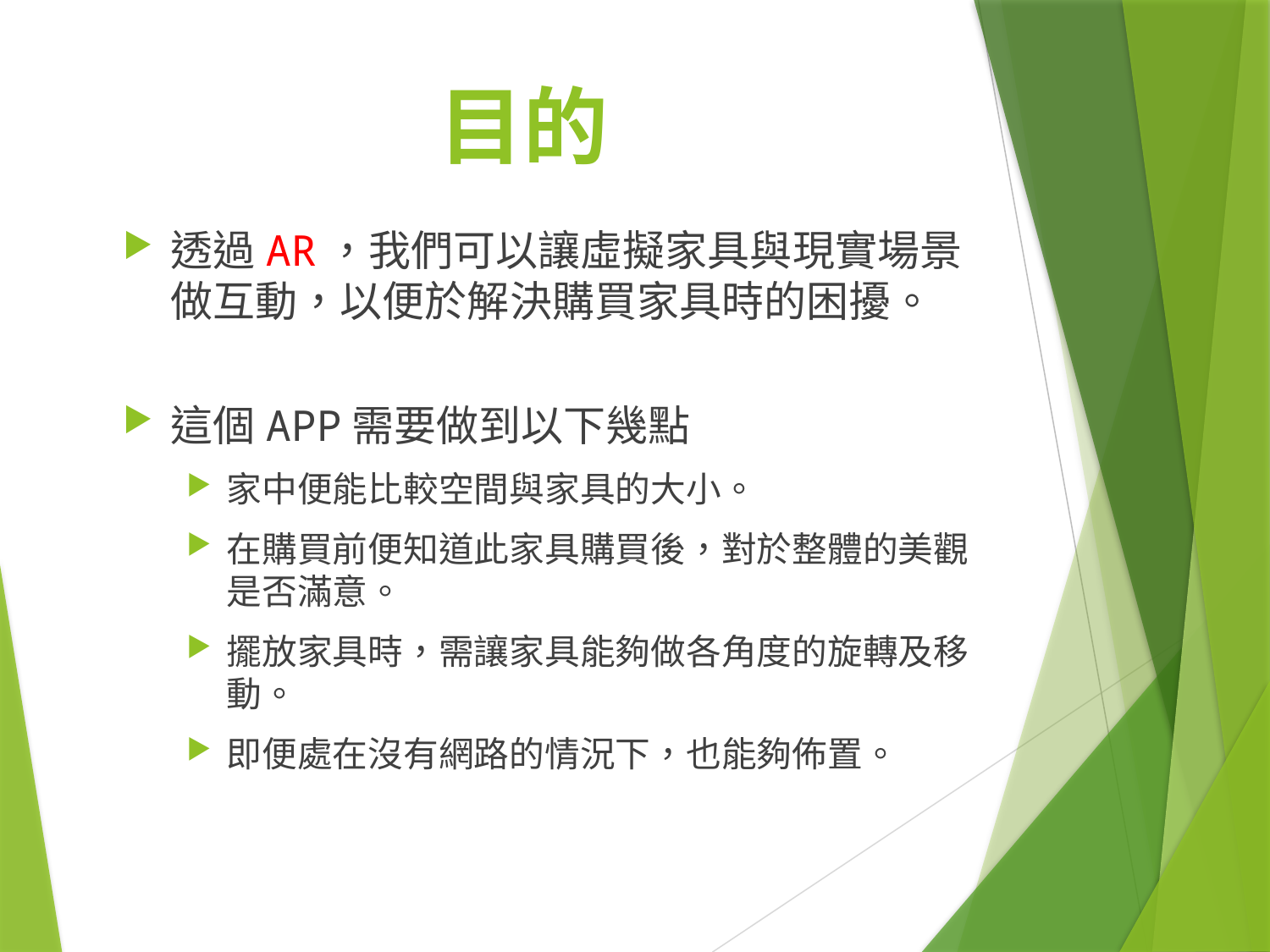

# 目的
透過AR，我們可以讓虛擬家具與現實場景做互動，以便於解決購買家具時的困擾。

這個APP需要做到以下幾點
家中便能比較空間與家具的大小。
在購買前便知道此家具購買後，對於整體的美觀是否滿意。
擺放家具時，需讓家具能夠做各角度的旋轉及移動。
即便處在沒有網路的情況下，也能夠佈置。